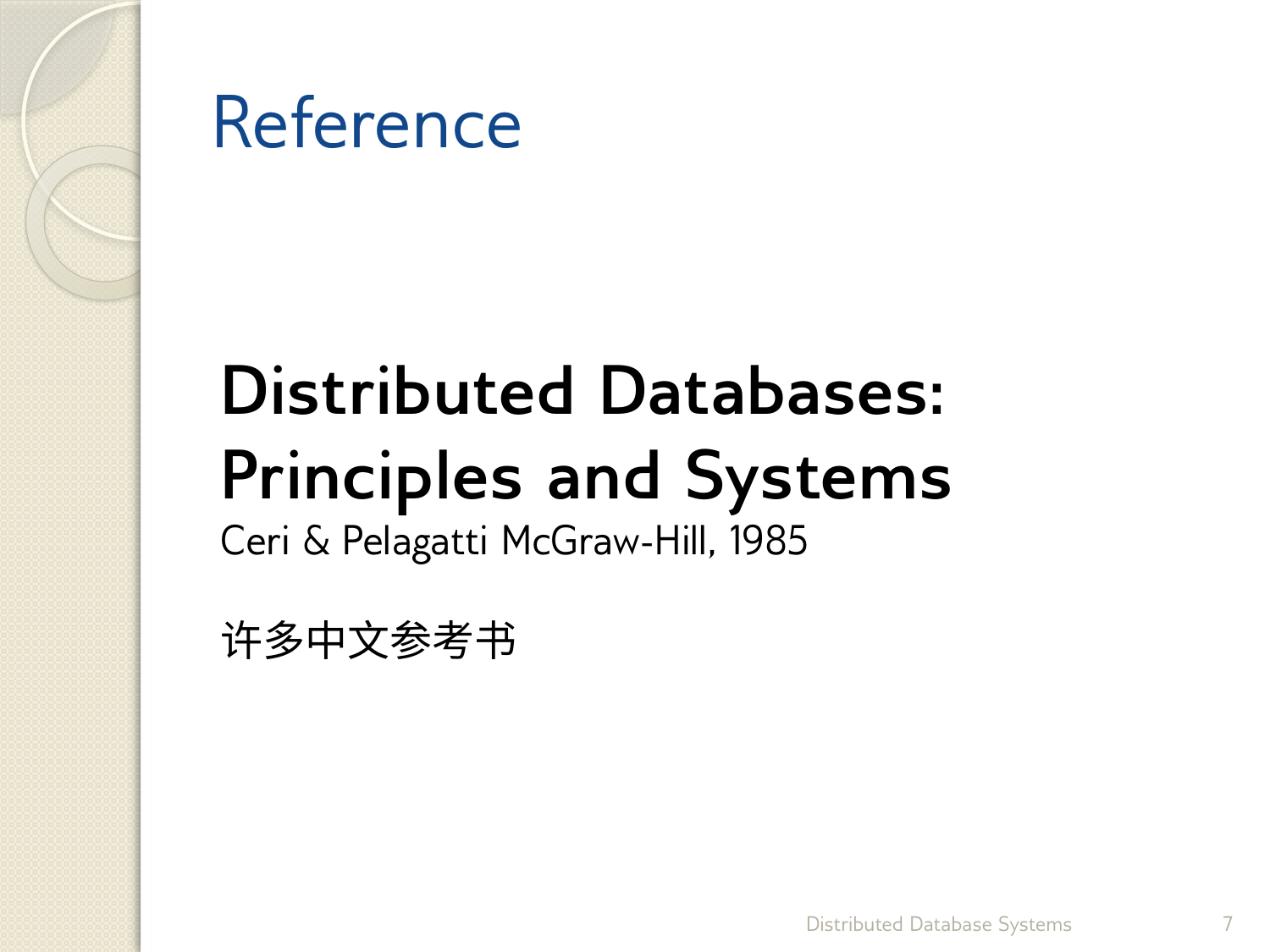

# Reference
Distributed Databases:
Principles and Systems
Ceri & Pelagatti McGraw-Hill, 1985

许多中文参考书
Distributed Database Systems
7